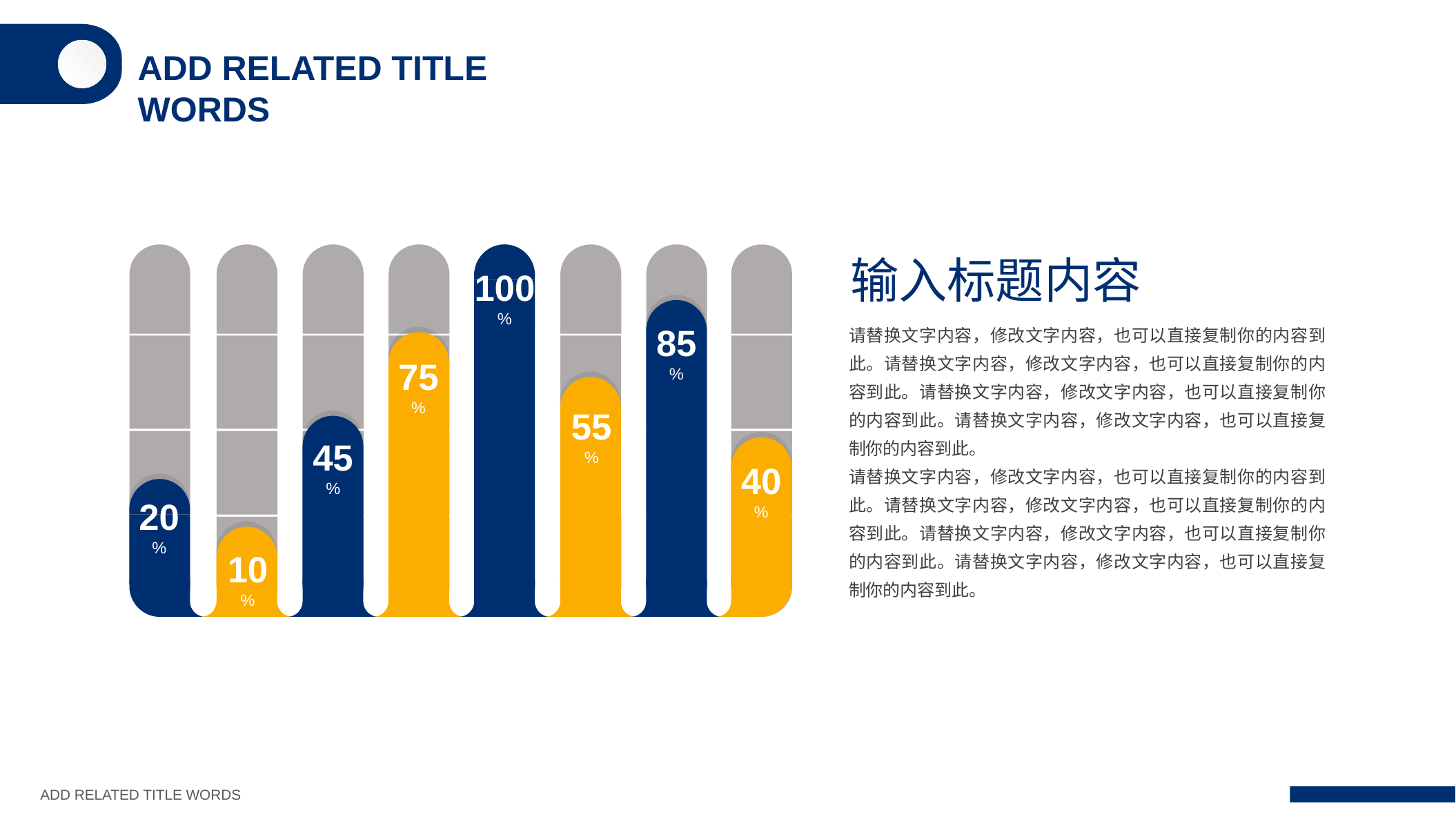

ADD RELATED TITLE WORDS
输入标题内容

100
%

请替换文字内容，修改文字内容，也可以直接复制你的内容到此。请替换文字内容，修改文字内容，也可以直接复制你的内容到此。请替换文字内容，修改文字内容，也可以直接复制你的内容到此。请替换文字内容，修改文字内容，也可以直接复制你的内容到此。
请替换文字内容，修改文字内容，也可以直接复制你的内容到此。请替换文字内容，修改文字内容，也可以直接复制你的内容到此。请替换文字内容，修改文字内容，也可以直接复制你的内容到此。请替换文字内容，修改文字内容，也可以直接复制你的内容到此。
85
%

75
%

55
%

45
%

40
%

20
%

10
%
ADD RELATED TITLE WORDS